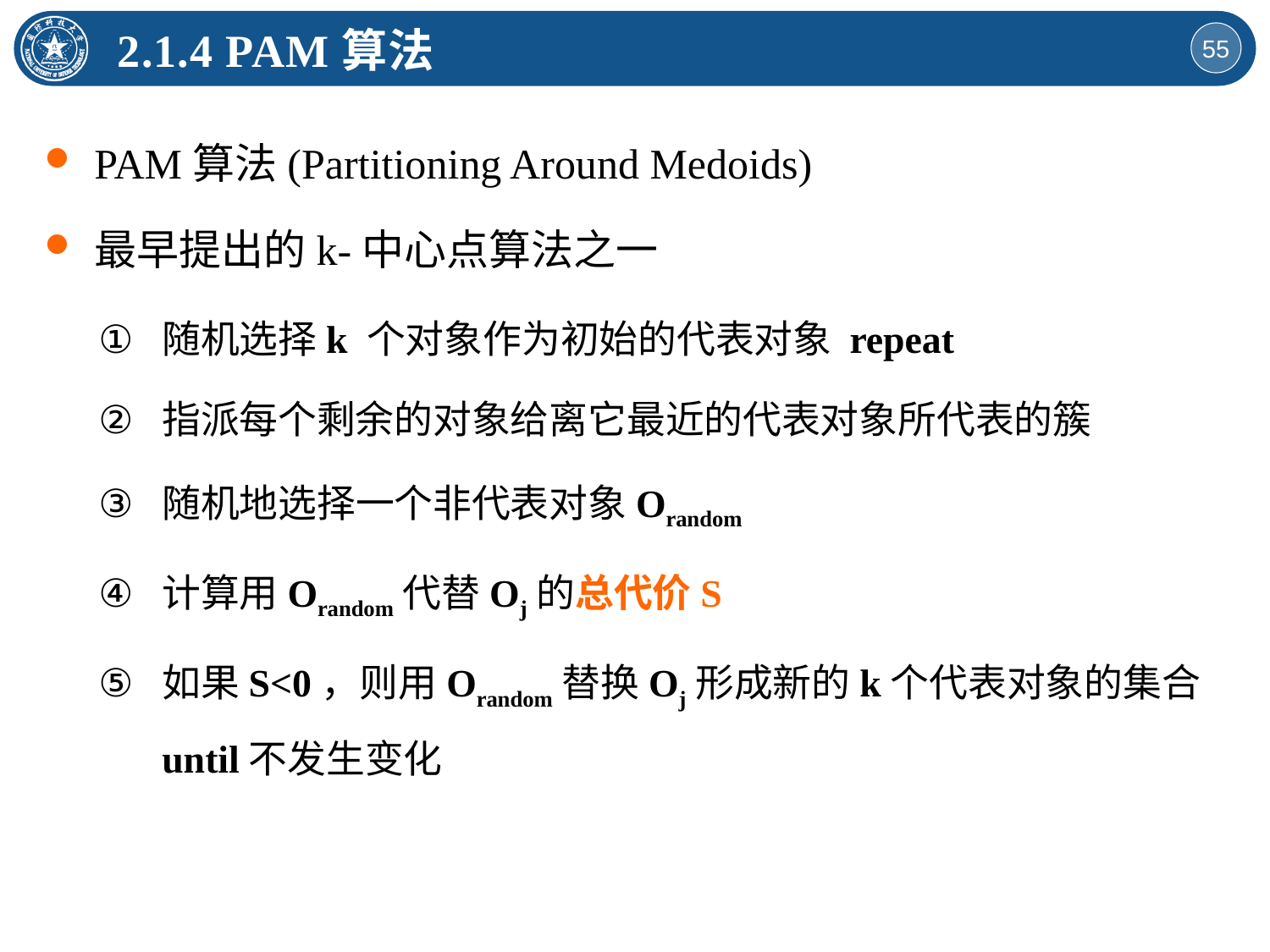

2.1.4 PAM算法
PAM算法(Partitioning Around Medoids)
最早提出的k-中心点算法之一
随机选择k 个对象作为初始的代表对象 repeat
指派每个剩余的对象给离它最近的代表对象所代表的簇
随机地选择一个非代表对象Orandom
计算用Orandom代替Oj的总代价S
如果S<0，则用Orandom替换Oj形成新的k个代表对象的集合until不发生变化